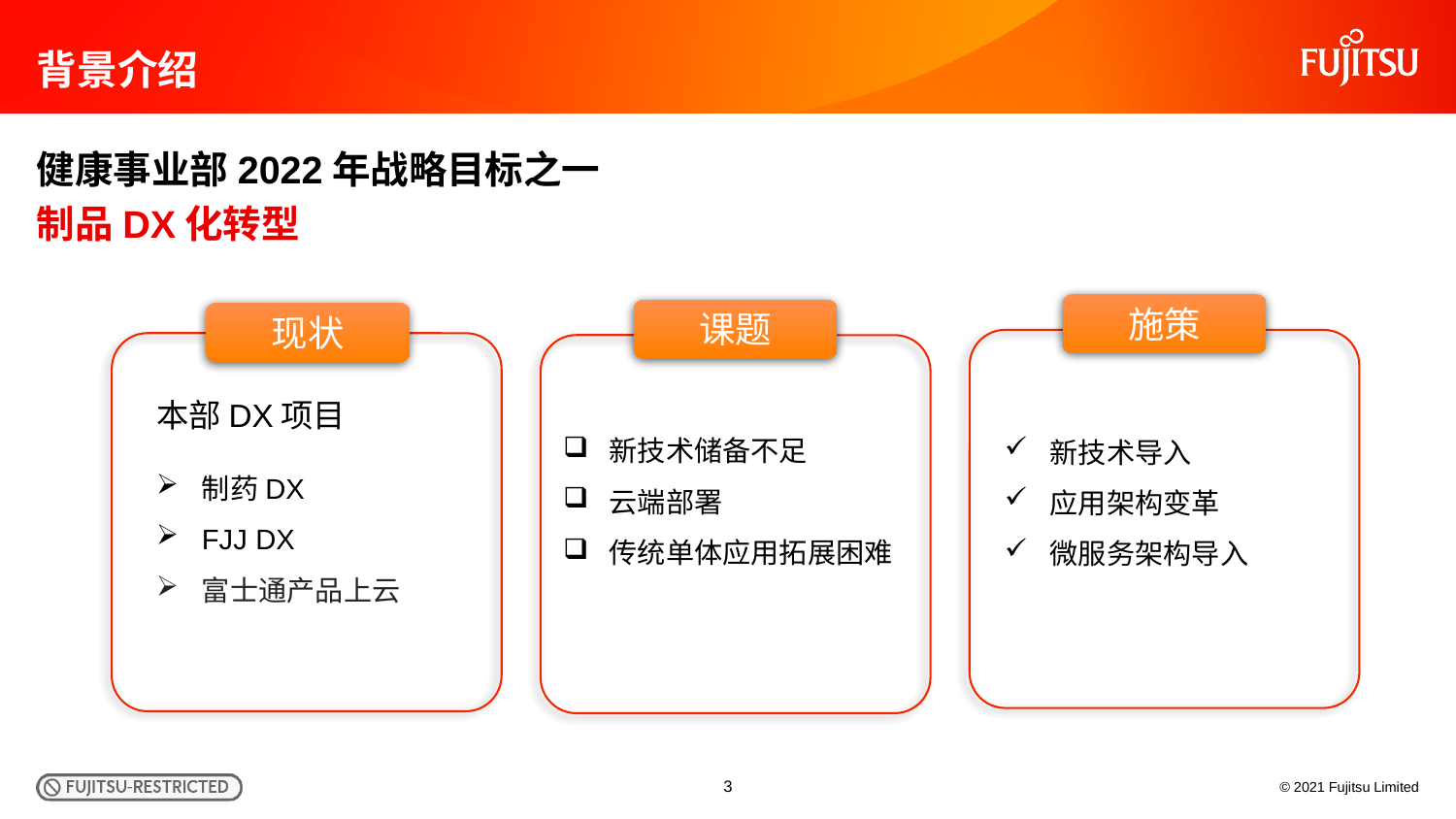

# 背景介绍
健康事业部2022年战略目标之一
制品DX化转型
施策
课题
现状

本部DX项目
新技术储备不足
云端部署
传统单体应用拓展困难

新技术导入
应用架构变革
微服务架构导入
制药DX
FJJ DX
富士通产品上云
3
© 2021 Fujitsu Limited